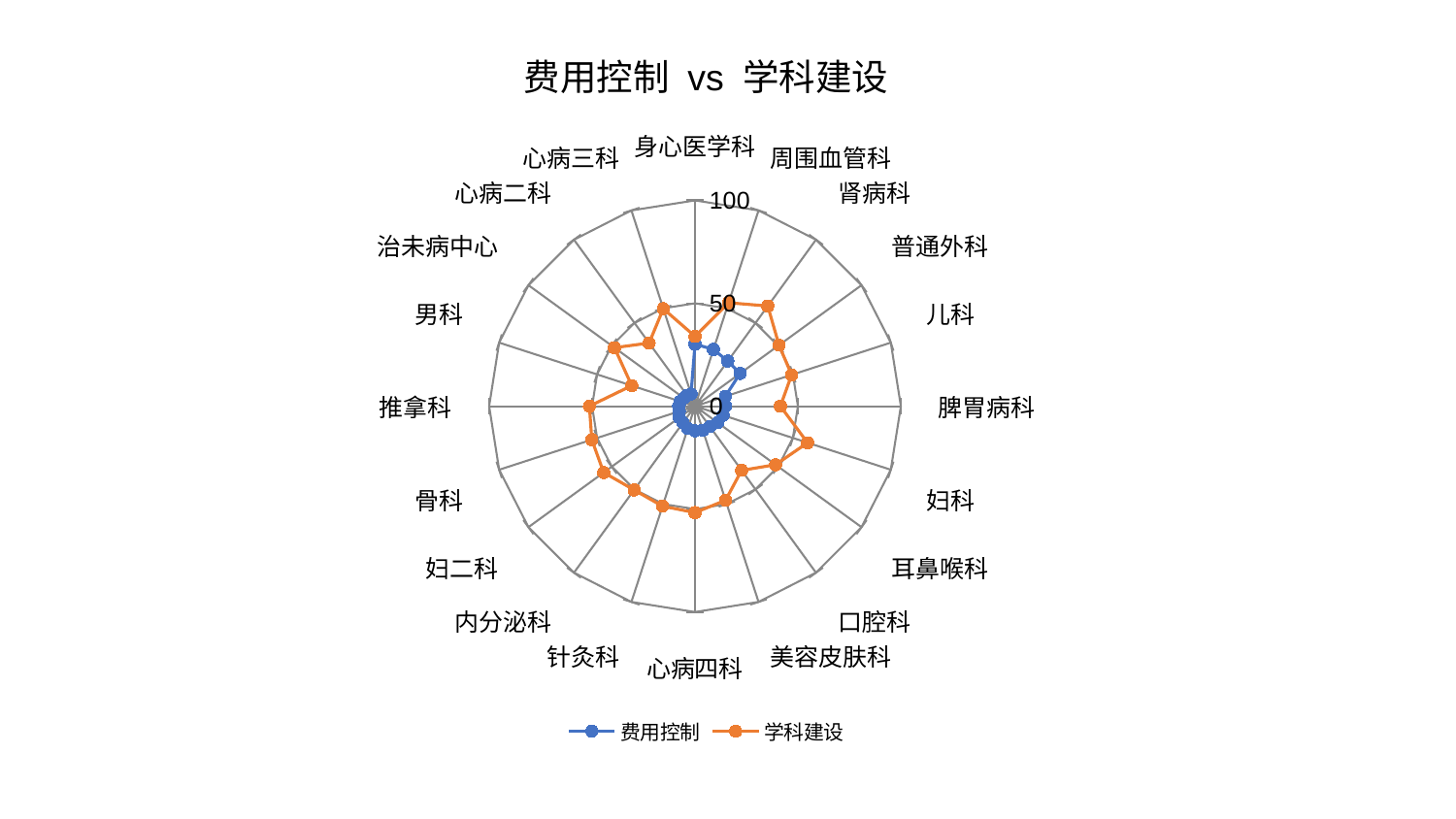

### Chart: 费用控制 vs 学科建设

| Category | 费用控制 | 学科建设 |
|---|---|---|
| 身心医学科 | 30.185899426534025 | 33.90944628974758 |
| 周围血管科 | 28.970634471623885 | 52.86439564359732 |
| 肾病科 | 27.119778697266746 | 60.173126656446414 |
| 普通外科 | 27.10500877537007 | 50.46662446394455 |
| 儿科 | 15.539361833606854 | 49.359238255408485 |
| 脾胃病科 | 14.836558382698119 | 41.4830690333164 |
| 妇科 | 14.320373846919427 | 57.50085554554083 |
| 耳鼻喉科 | 13.638629139632393 | 48.396671607683174 |
| 口腔科 | 12.34874354241509 | 38.5477611748819 |
| 美容皮肤科 | 12.316127912054668 | 48.06951401882649 |
| 心病四科 | 11.99406226950275 | 51.71629513233796 |
| 针灸科 | 11.370343327153755 | 51.084676611418566 |
| 内分泌科 | 9.967891889873293 | 50.30074500032279 |
| 妇二科 | 9.471080174912666 | 54.83416646686501 |
| 骨科 | 8.04949300879828 | 52.69354294989201 |
| 推拿科 | 7.950034473263649 | 51.290905363522725 |
| 男科 | 7.537911057870307 | 32.29758779658819 |
| 治未病中心 | 6.6845350403908474 | 48.3776420323152 |
| 心病二科 | 6.568015117663498 | 37.93384426444272 |
| 心病三科 | 6.262940128053276 | 49.82149981019187 |
65